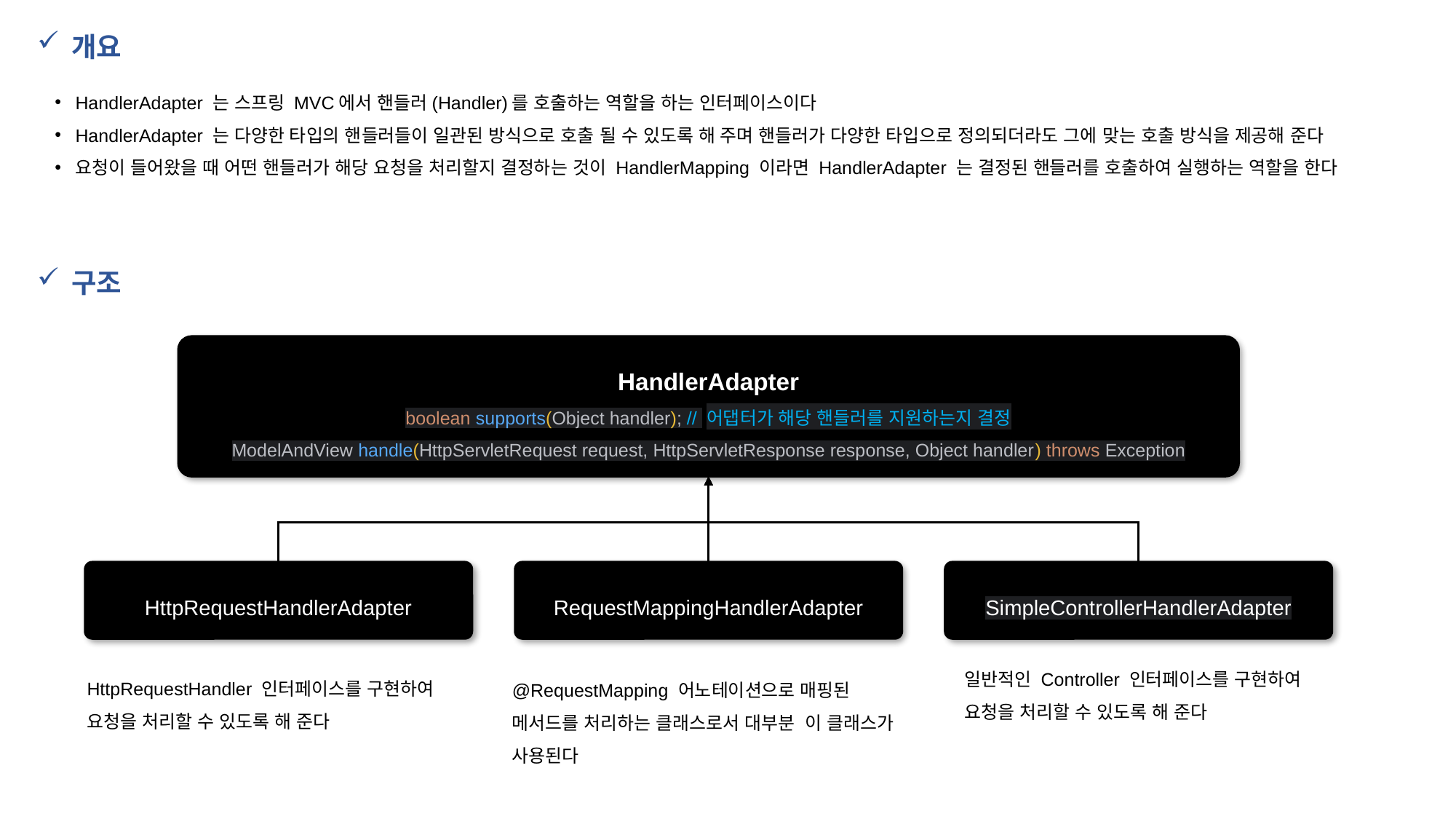

개요
HandlerAdapter 는 스프링 MVC에서 핸들러(Handler)를 호출하는 역할을 하는 인터페이스이다
HandlerAdapter 는 다양한 타입의 핸들러들이 일관된 방식으로 호출 될 수 있도록 해 주며 핸들러가 다양한 타입으로 정의되더라도 그에 맞는 호출 방식을 제공해 준다
요청이 들어왔을 때 어떤 핸들러가 해당 요청을 처리할지 결정하는 것이 HandlerMapping 이라면 HandlerAdapter 는 결정된 핸들러를 호출하여 실행하는 역할을 한다
구조
HandlerAdapter
boolean supports(Object handler); // 어댑터가 해당 핸들러를 지원하는지 결정
ModelAndView handle(HttpServletRequest request, HttpServletResponse response, Object handler) throws Exception
HttpRequestHandlerAdapter
RequestMappingHandlerAdapter
SimpleControllerHandlerAdapter
일반적인 Controller 인터페이스를 구현하여 요청을 처리할 수 있도록 해 준다
HttpRequestHandler 인터페이스를 구현하여 요청을 처리할 수 있도록 해 준다
@RequestMapping 어노테이션으로 매핑된 메서드를 처리하는 클래스로서 대부분  이 클래스가 사용된다